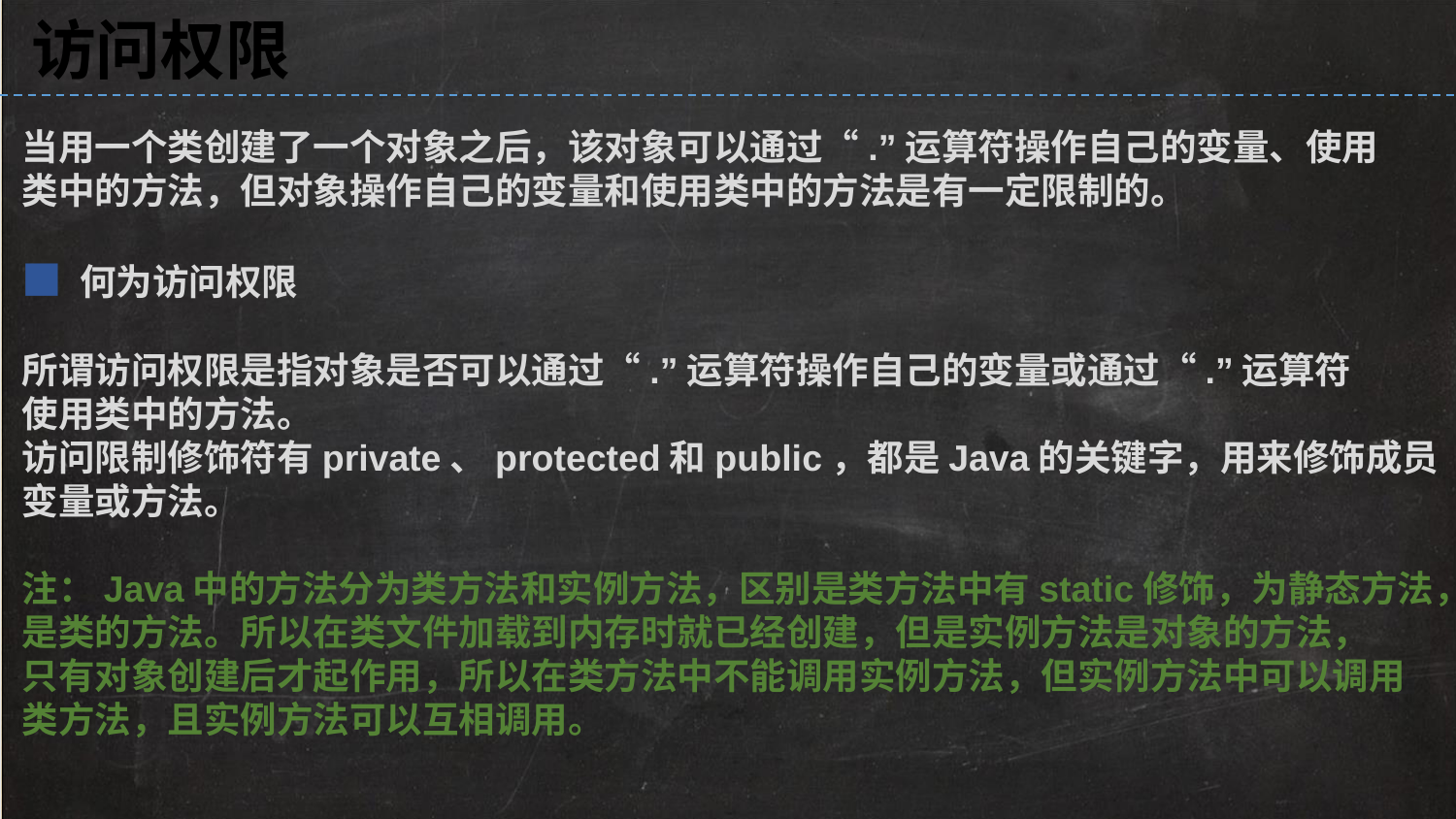

访问权限
当用一个类创建了一个对象之后，该对象可以通过“.”运算符操作自己的变量、使用
类中的方法，但对象操作自己的变量和使用类中的方法是有一定限制的。

■ 何为访问权限

所谓访问权限是指对象是否可以通过“.”运算符操作自己的变量或通过“.”运算符
使用类中的方法。
访问限制修饰符有private、protected和public，都是Java的关键字，用来修饰成员
变量或方法。

注：Java中的方法分为类方法和实例方法，区别是类方法中有static修饰，为静态方法，
是类的方法。所以在类文件加载到内存时就已经创建，但是实例方法是对象的方法，
只有对象创建后才起作用，所以在类方法中不能调用实例方法，但实例方法中可以调用
类方法，且实例方法可以互相调用。